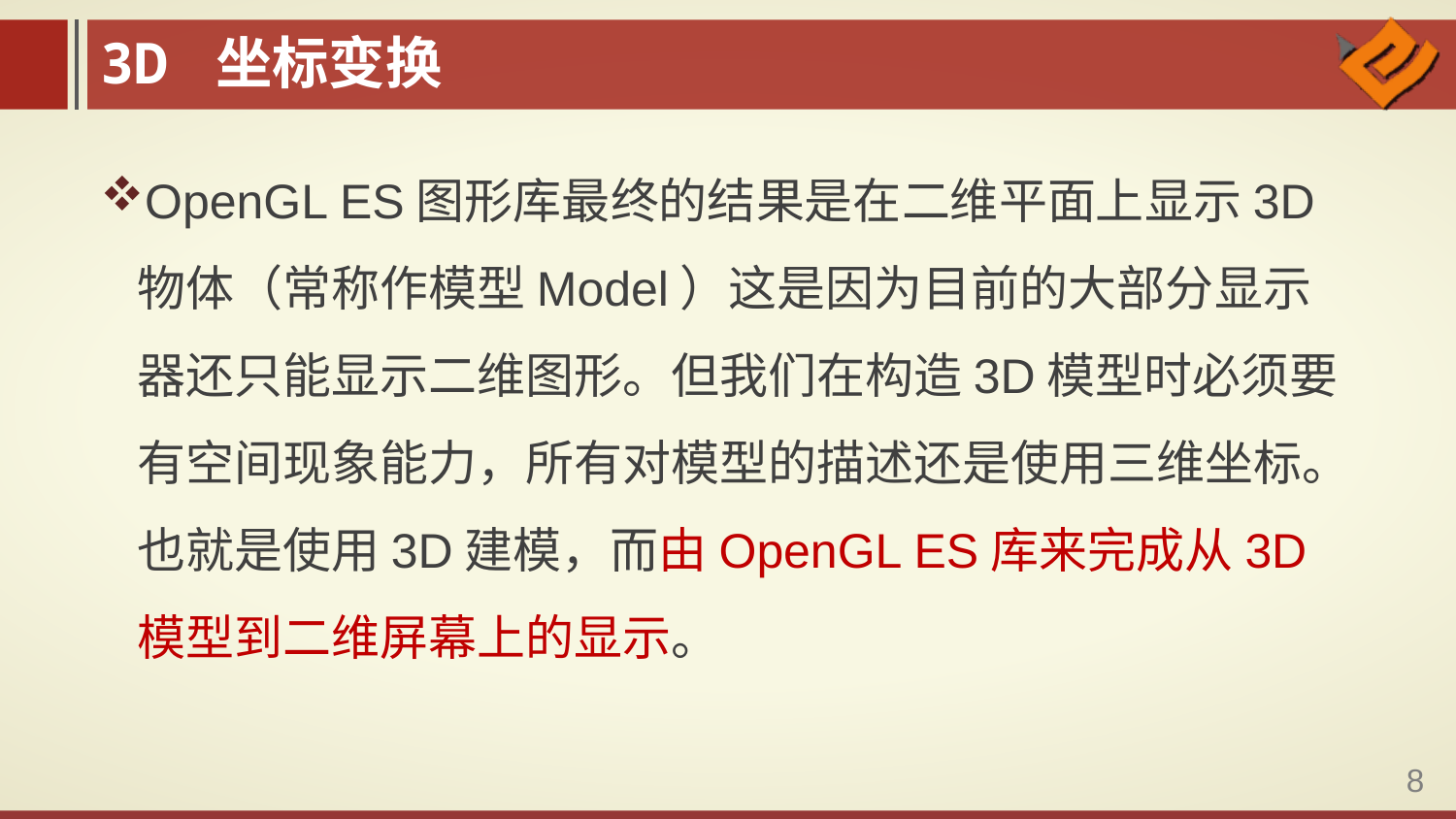

3D 坐标变换
OpenGL ES图形库最终的结果是在二维平面上显示3D物体（常称作模型Model）这是因为目前的大部分显示器还只能显示二维图形。但我们在构造3D模型时必须要有空间现象能力，所有对模型的描述还是使用三维坐标。也就是使用3D建模，而由OpenGL ES库来完成从3D模型到二维屏幕上的显示。